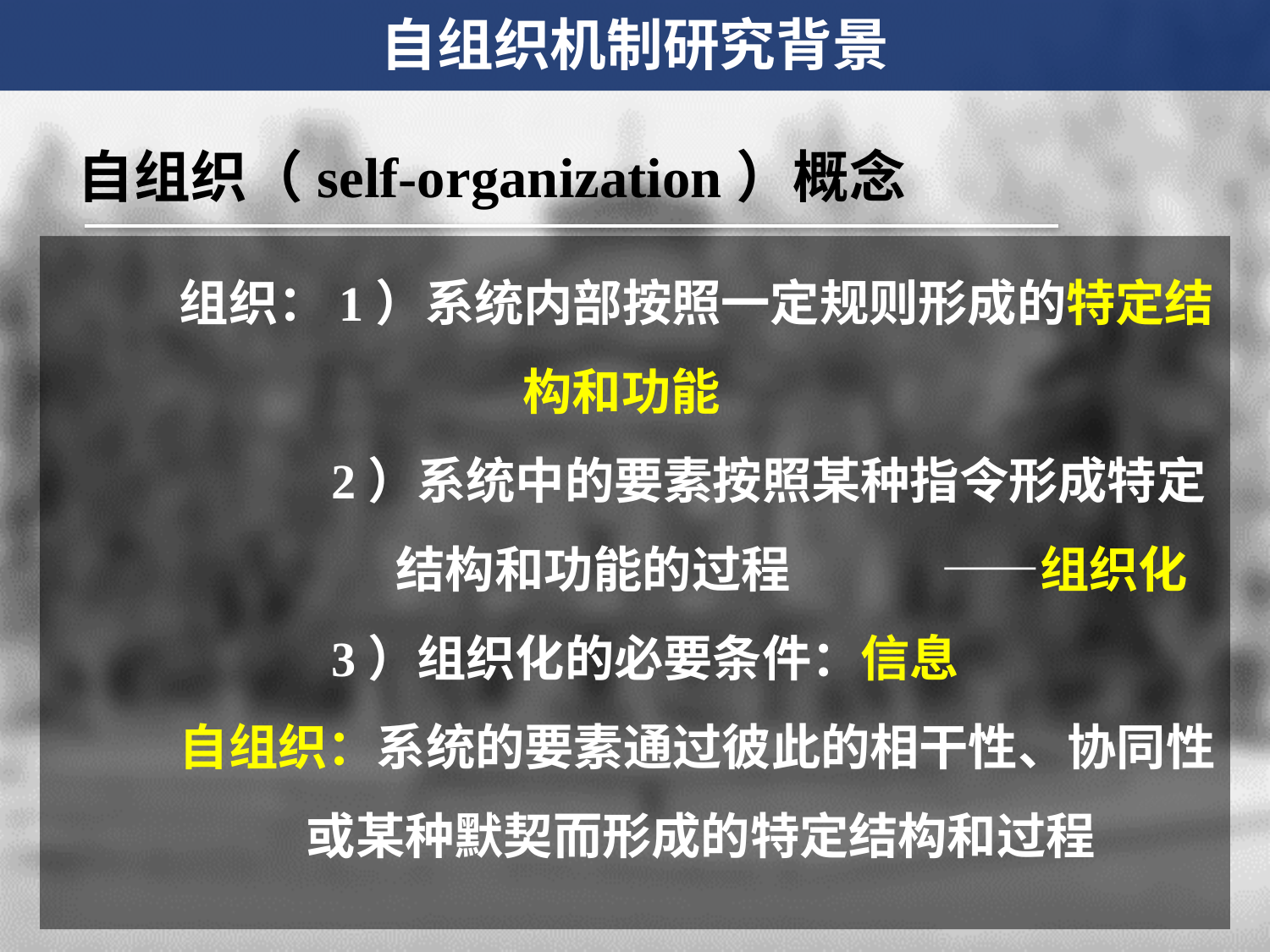

自组织机制研究背景
自组织（self-organization）概念
	组织：1）系统内部按照一定规则形成的特定结			        构和功能
		  2）系统中的要素按照某种指令形成特定		        结构和功能的过程		——组织化
		  3）组织化的必要条件：信息
	自组织：系统的要素通过彼此的相干性、协同性		或某种默契而形成的特定结构和过程